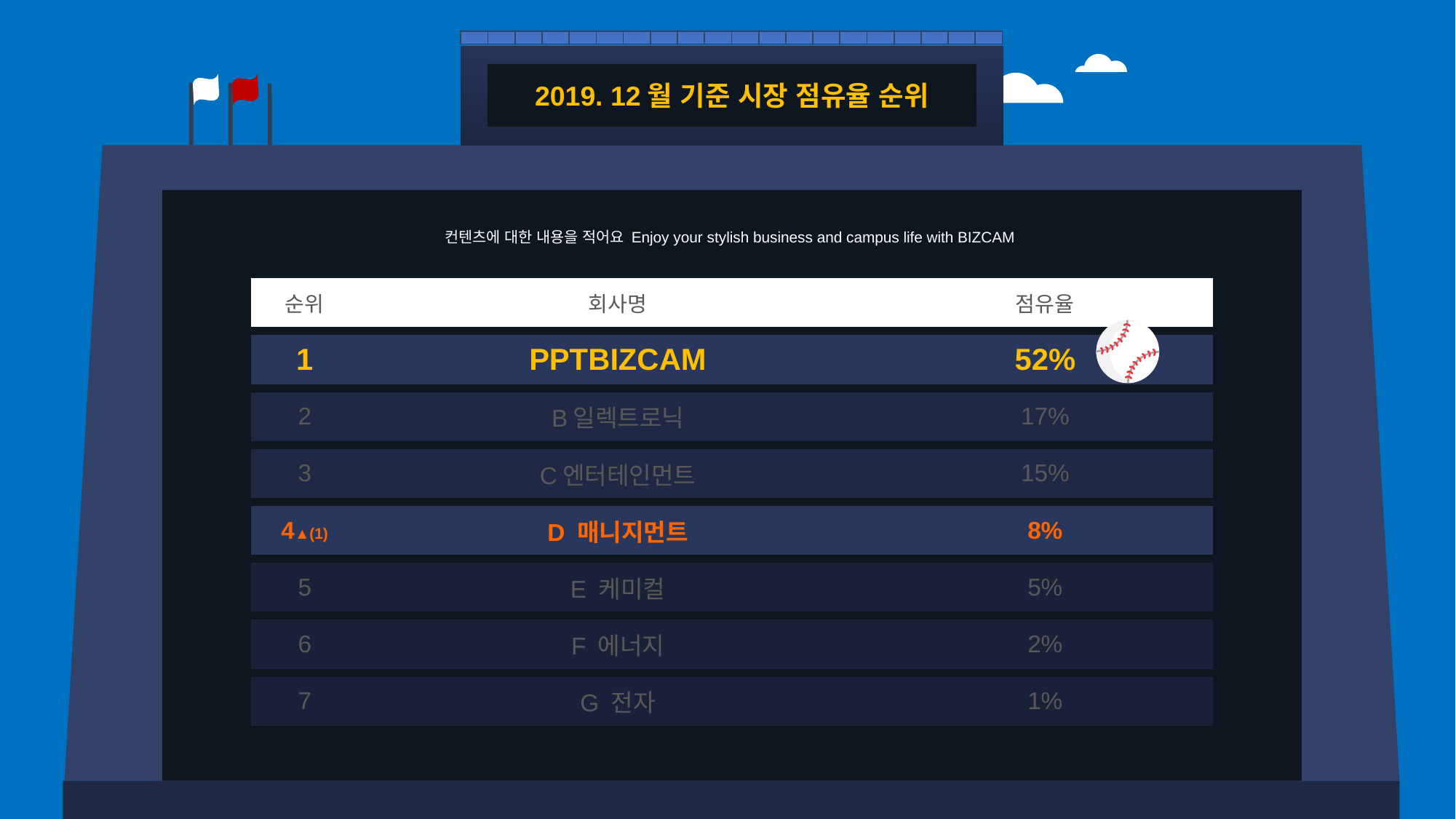

|  |  |  |  |  |  |  |  |  |  |  |  |  |  |  |  |  |  |  |  |
| --- | --- | --- | --- | --- | --- | --- | --- | --- | --- | --- | --- | --- | --- | --- | --- | --- | --- | --- | --- |

2019. 12월 기준 시장 점유율 순위

컨텐츠에 대한 내용을 적어요 Enjoy your stylish business and campus life with BIZCAM
| 순위 | 회사명 | 점유율 |
| --- | --- | --- |
| 1 | PPTBIZCAM | 52% |
| 2 | B일렉트로닉 | 17% |
| 3 | C엔터테인먼트 | 15% |
| 4▲(1) | D 매니지먼트 | 8% |
| 5 | E 케미컬 | 5% |
| 6 | F 에너지 | 2% |
| 7 | G 전자 | 1% |